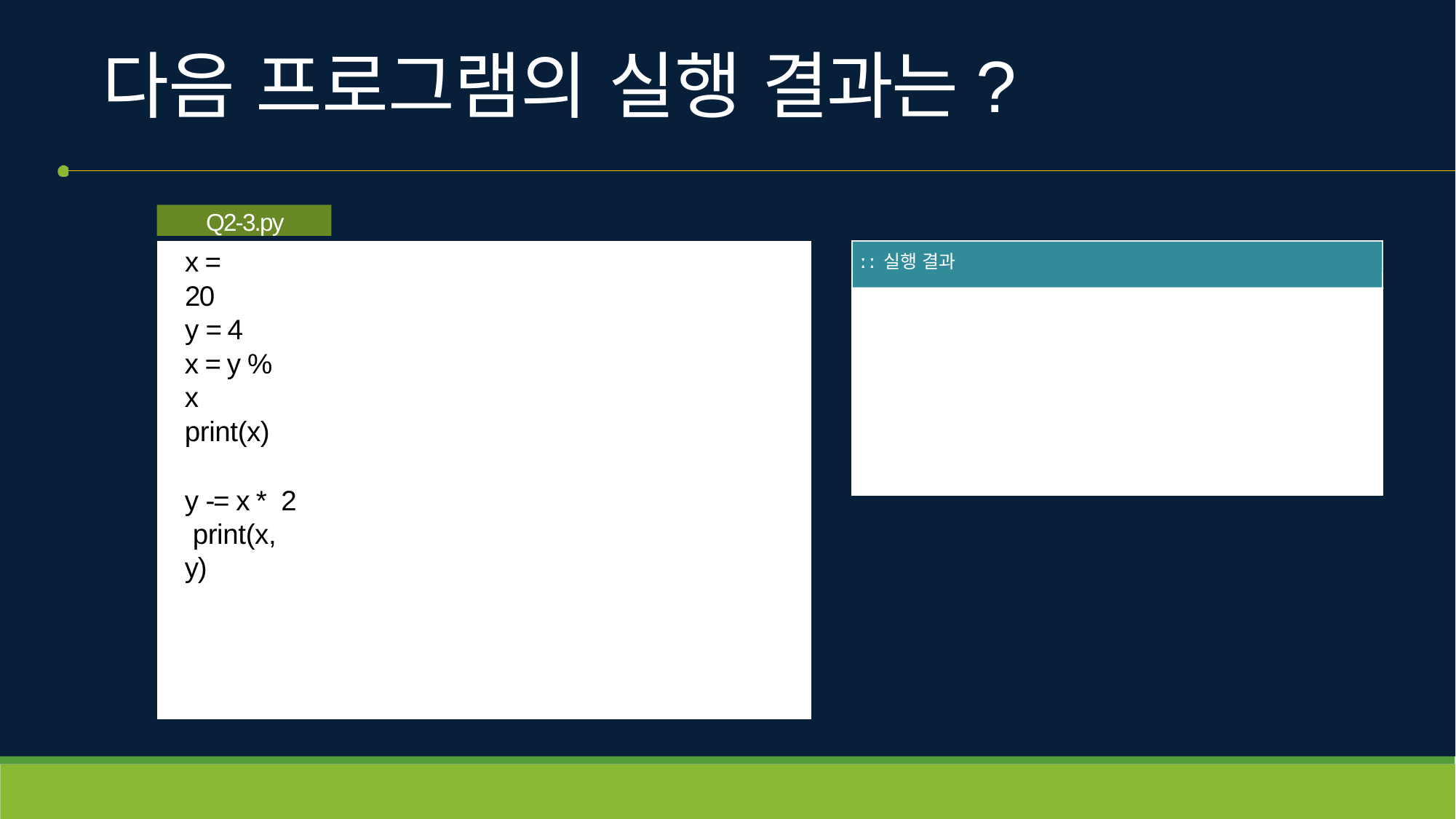

# 다음 프로그램의 실행 결과는?

Q2-3.py

ː ː 실행 결과
x = 20
y = 4

x = y % x  print(x)

y -= x * 2  print(x, y)